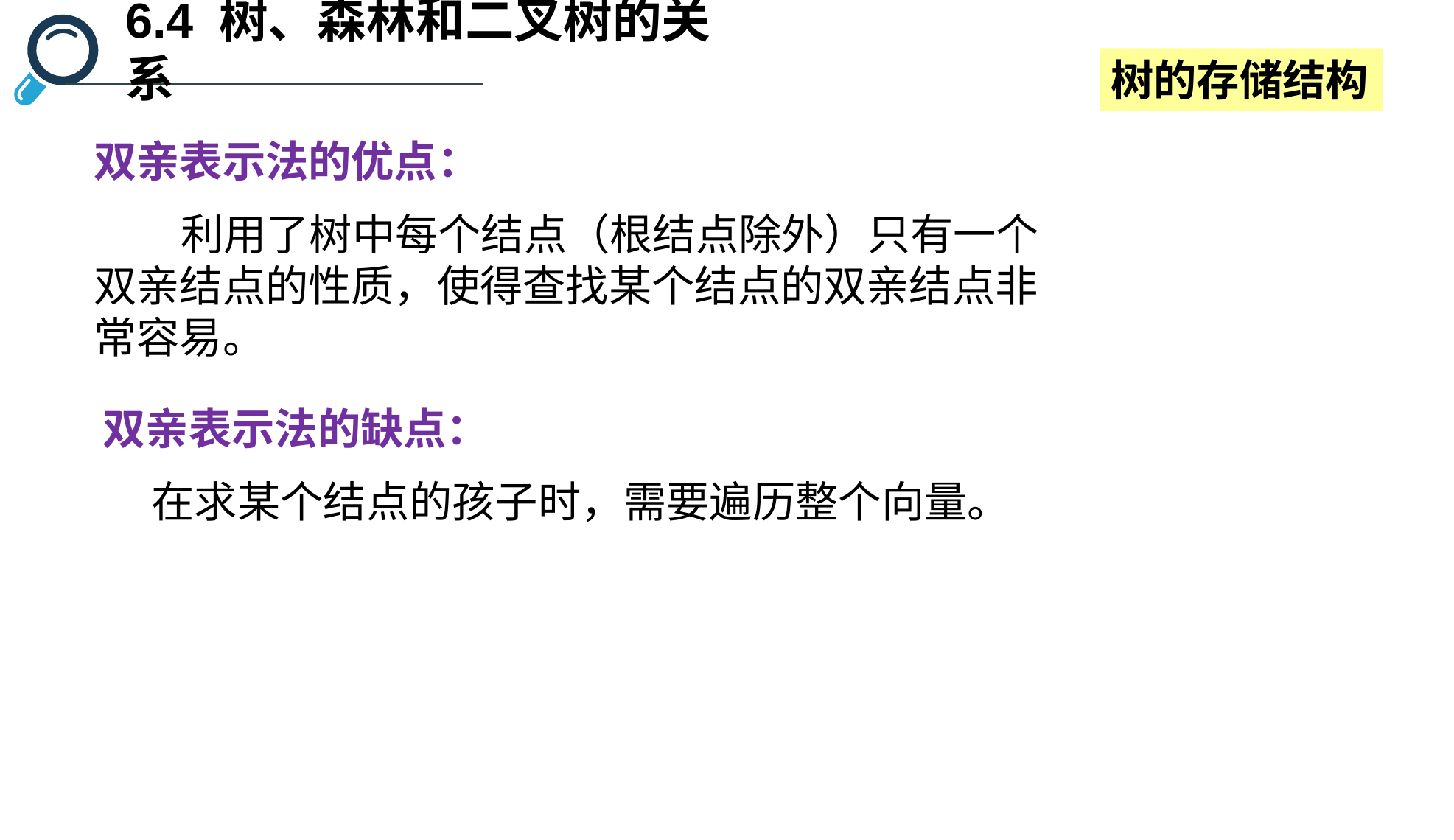

6.4 树、森林和二叉树的关系
树的存储结构
双亲表示法的优点：
        利用了树中每个结点（根结点除外）只有一个双亲结点的性质，使得查找某个结点的双亲结点非常容易。
双亲表示法的缺点：
    在求某个结点的孩子时，需要遍历整个向量。